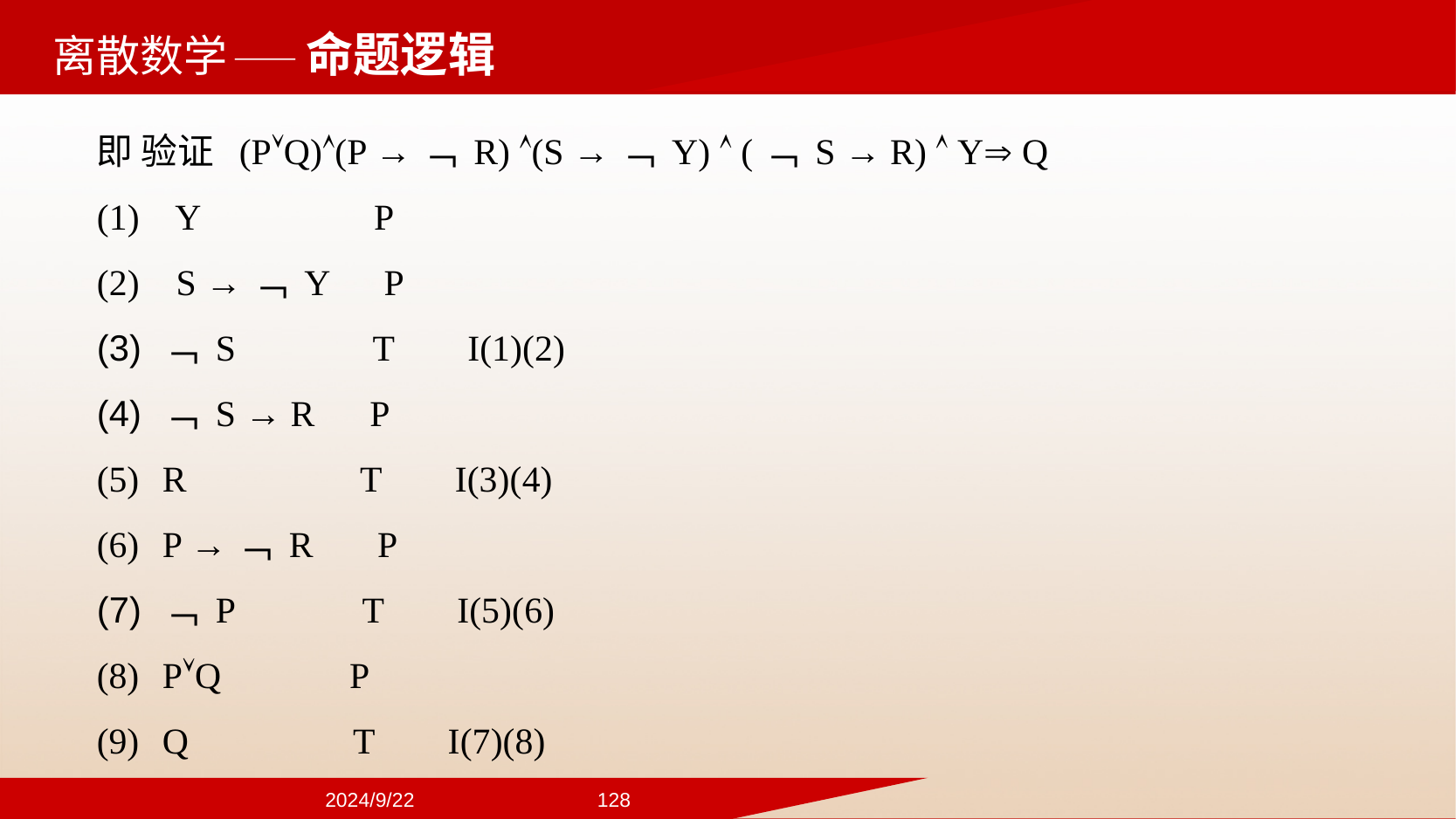

——命题逻辑
即 验证  (P∨Q)∧(P →﹁ R) ∧(S →﹁ Y) ∧ (﹁ S → R) ∧ Y⇒ Q
(1)    Y                   P
(2)    S →﹁ Y      P
﹁ S               T        I(1)(2)
﹁ S → R      P
R                   T        I(3)(4)
P →﹁ R       P
﹁ P              T        I(5)(6)
P∨Q              P
Q                  T        I(7)(8)
2024/9/22
128